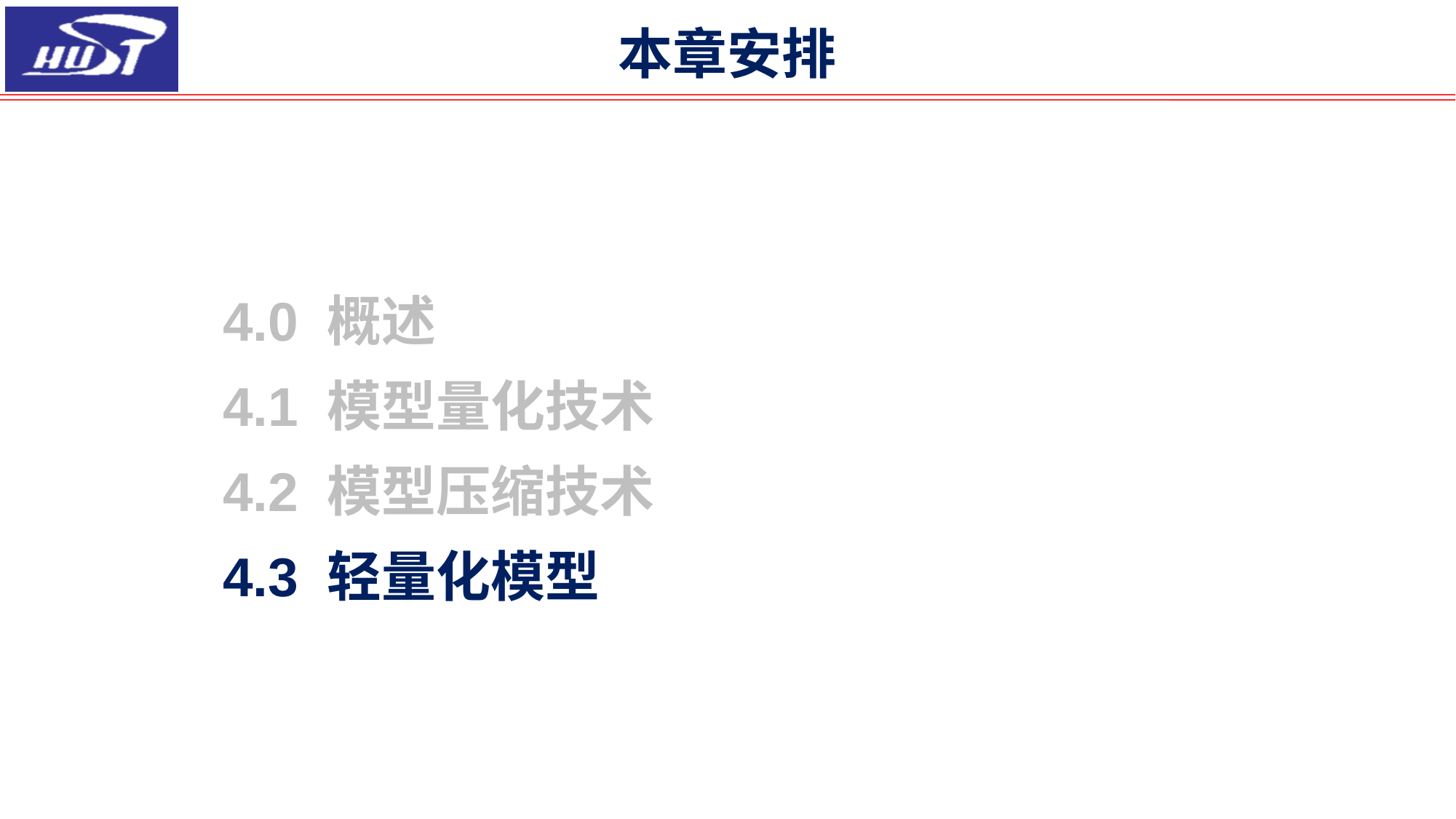

本章安排
# 4.0 概述 4.1 模型量化技术 4.2 模型压缩技术 4.3 轻量化模型